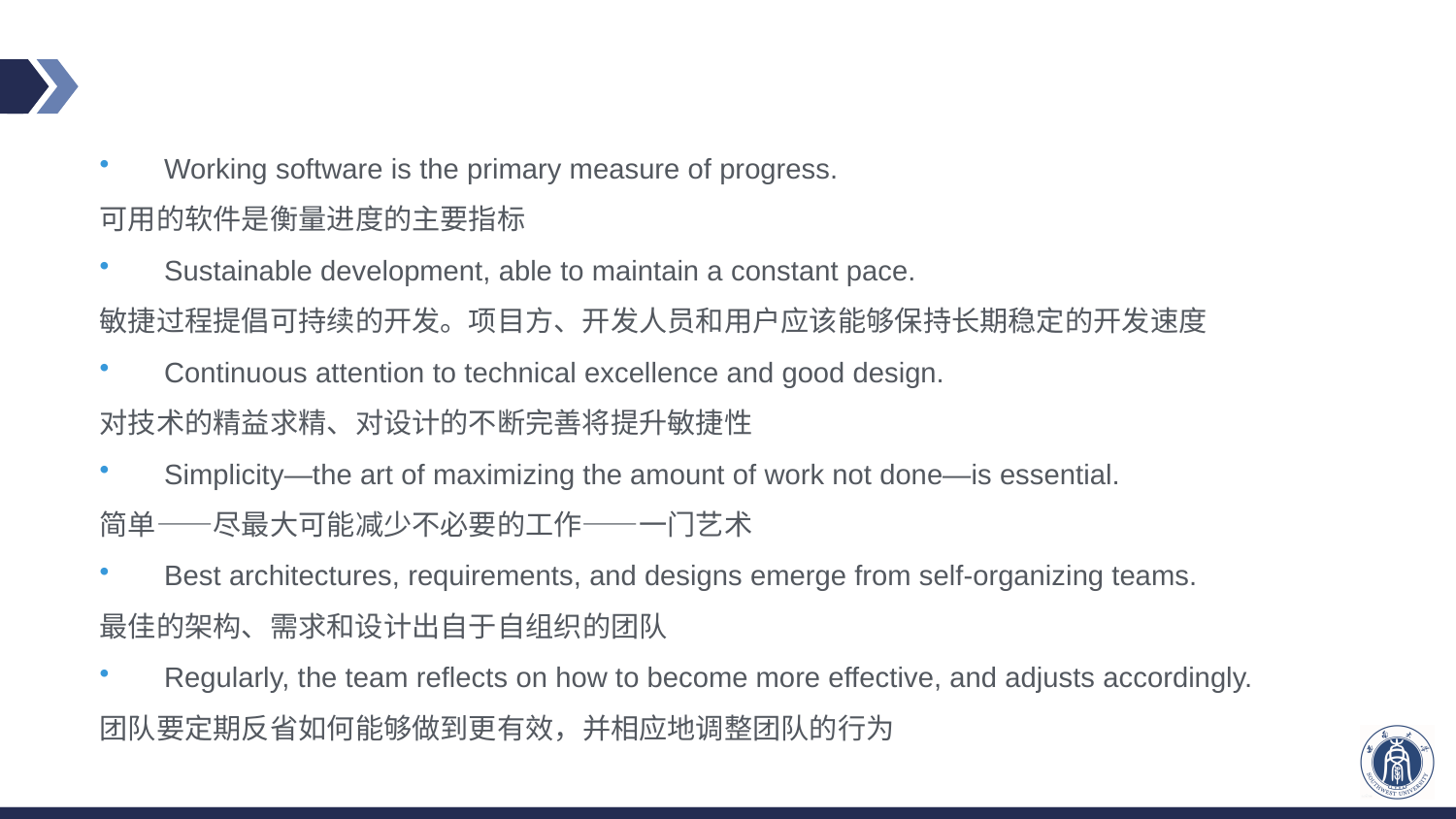

#
Working software is the primary measure of progress.
可用的软件是衡量进度的主要指标
Sustainable development, able to maintain a constant pace.
敏捷过程提倡可持续的开发。项目方、开发人员和用户应该能够保持长期稳定的开发速度
Continuous attention to technical excellence and good design.
对技术的精益求精、对设计的不断完善将提升敏捷性
Simplicity—the art of maximizing the amount of work not done—is essential.
简单——尽最大可能减少不必要的工作——一门艺术
Best architectures, requirements, and designs emerge from self-organizing teams.
最佳的架构、需求和设计出自于自组织的团队
Regularly, the team reflects on how to become more effective, and adjusts accordingly.
团队要定期反省如何能够做到更有效，并相应地调整团队的行为